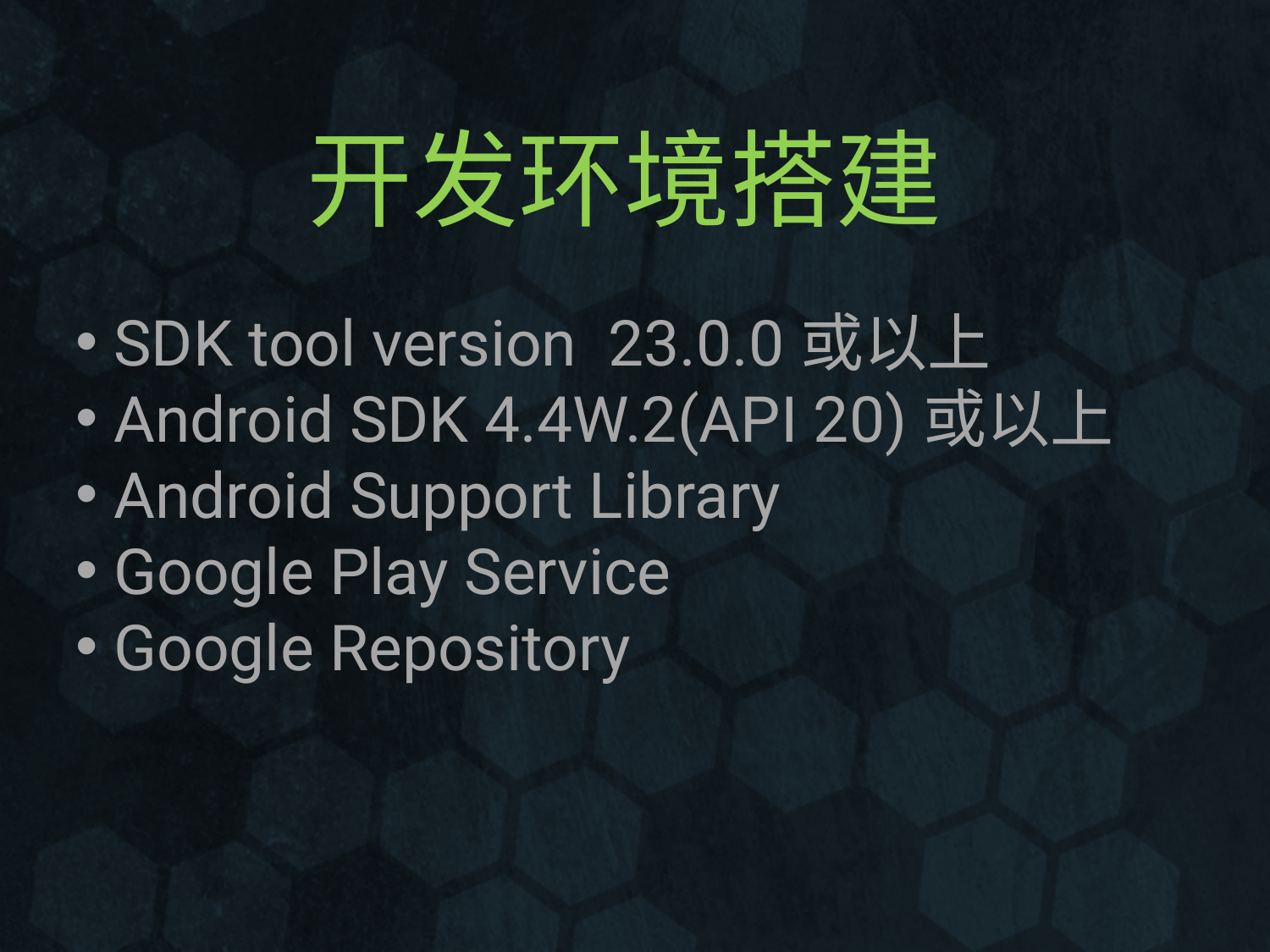

# 开发环境搭建
 SDK tool version  23.0.0或以上
 Android SDK 4.4W.2(API 20)或以上
 Android Support Library
 Google Play Service
 Google Repository